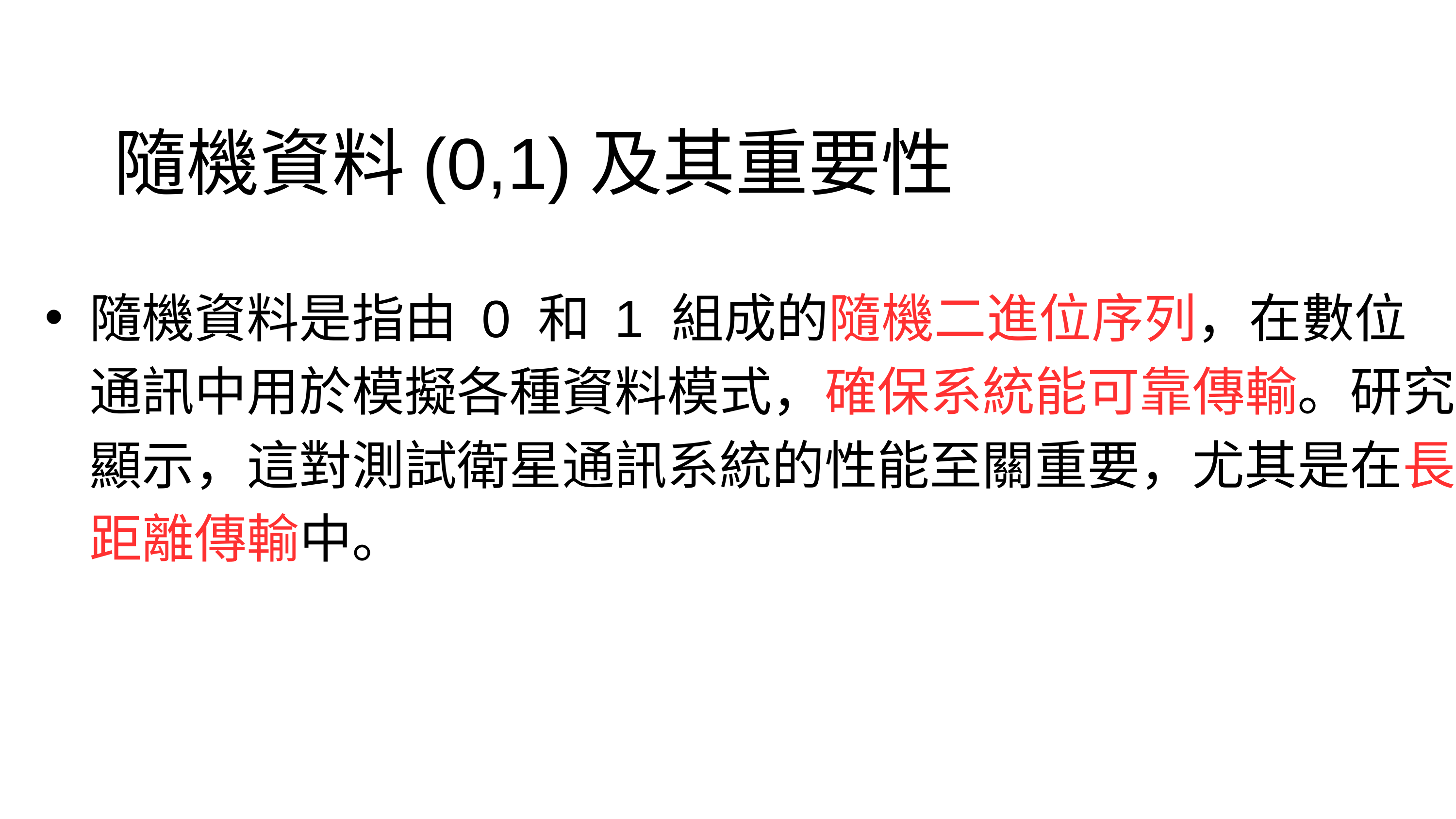

隨機資料(0,1)及其重要性
隨機資料是指由 0 和 1 組成的隨機二進位序列，在數位通訊中用於模擬各種資料模式，確保系統能可靠傳輸。研究顯示，這對測試衛星通訊系統的性能至關重要，尤其是在長距離傳輸中。